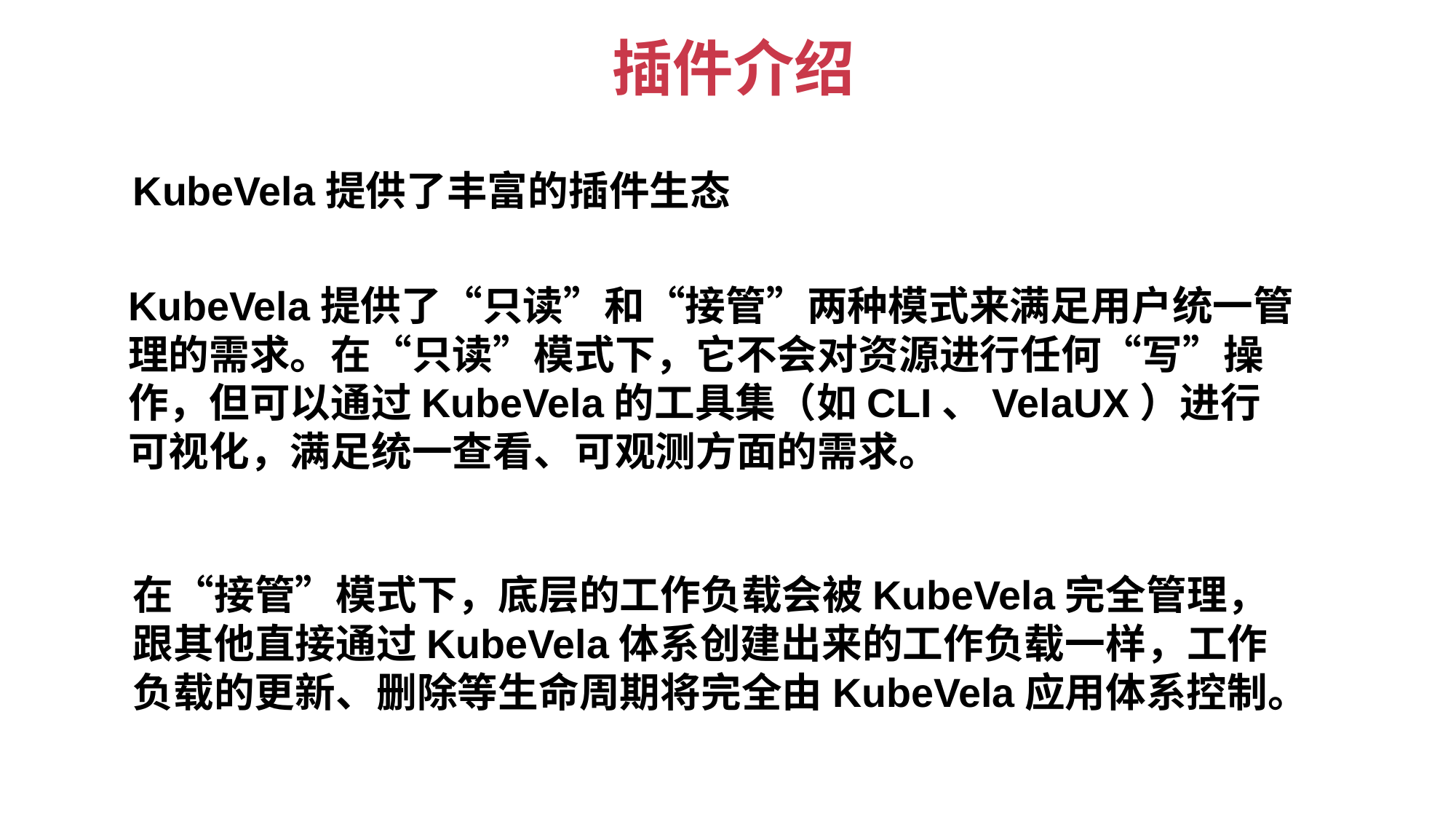

插件介绍

KubeVela提供了丰富的插件生态

KubeVela提供了“只读”和“接管”两种模式来满足用户统一管理的需求。在“只读”模式下，它不会对资源进行任何“写”操作，但可以通过KubeVela的工具集（如CLI、VelaUX）进行可视化，满足统一查看、可观测方面的需求。

在“接管”模式下，底层的工作负载会被KubeVela完全管理，跟其他直接通过KubeVela体系创建出来的工作负载一样，工作负载的更新、删除等生命周期将完全由KubeVela应用体系控制。